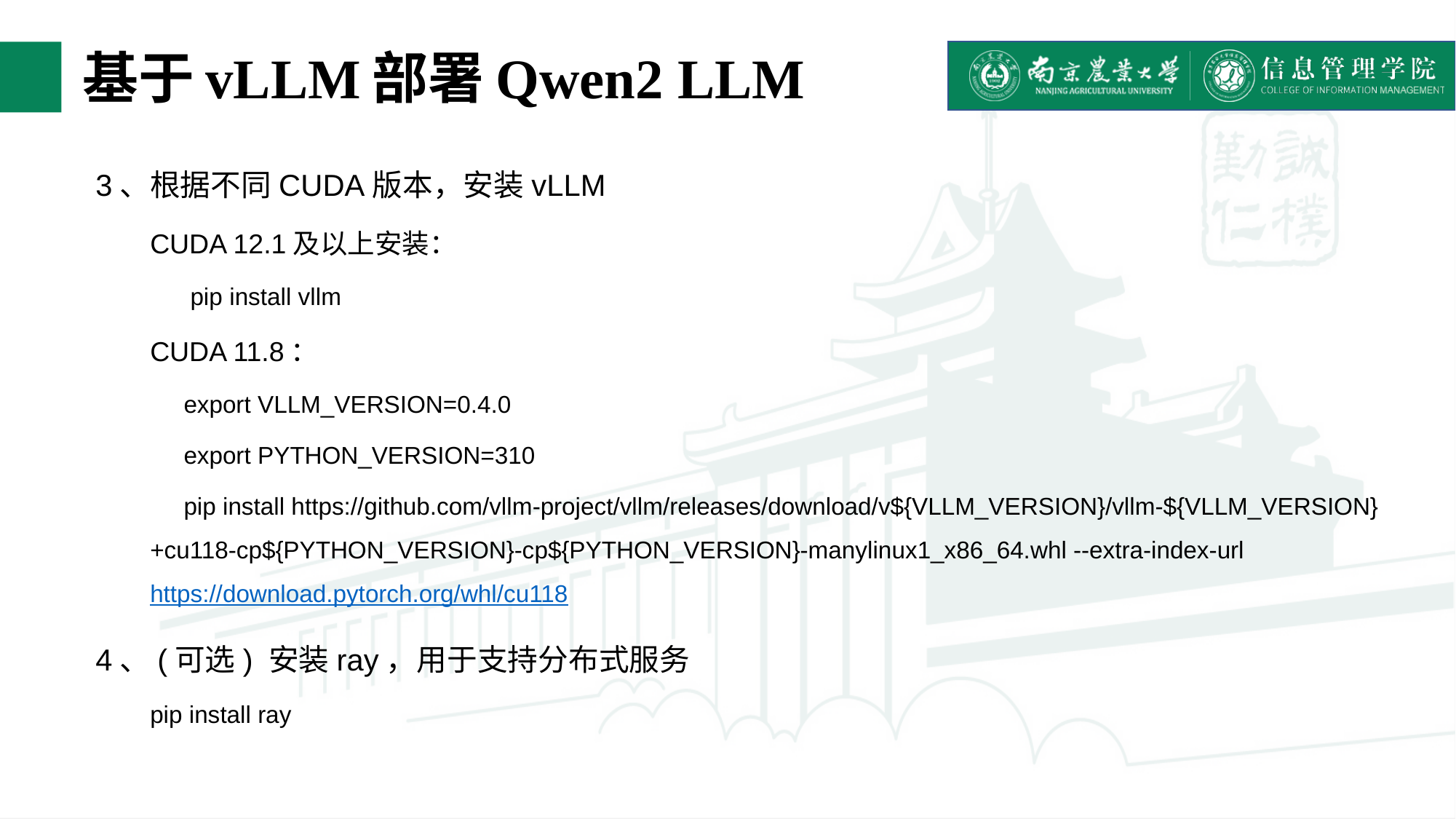

# 基于vLLM部署Qwen2 LLM
3、根据不同CUDA版本，安装vLLM
CUDA 12.1及以上安装：
      pip install vllm
CUDA 11.8：
     export VLLM_VERSION=0.4.0
     export PYTHON_VERSION=310
     pip install https://github.com/vllm-project/vllm/releases/download/v${VLLM_VERSION}/vllm-${VLLM_VERSION}+cu118-cp${PYTHON_VERSION}-cp${PYTHON_VERSION}-manylinux1_x86_64.whl --extra-index-url https://download.pytorch.org/whl/cu118
4、(可选) 安装ray，用于支持分布式服务
pip install ray